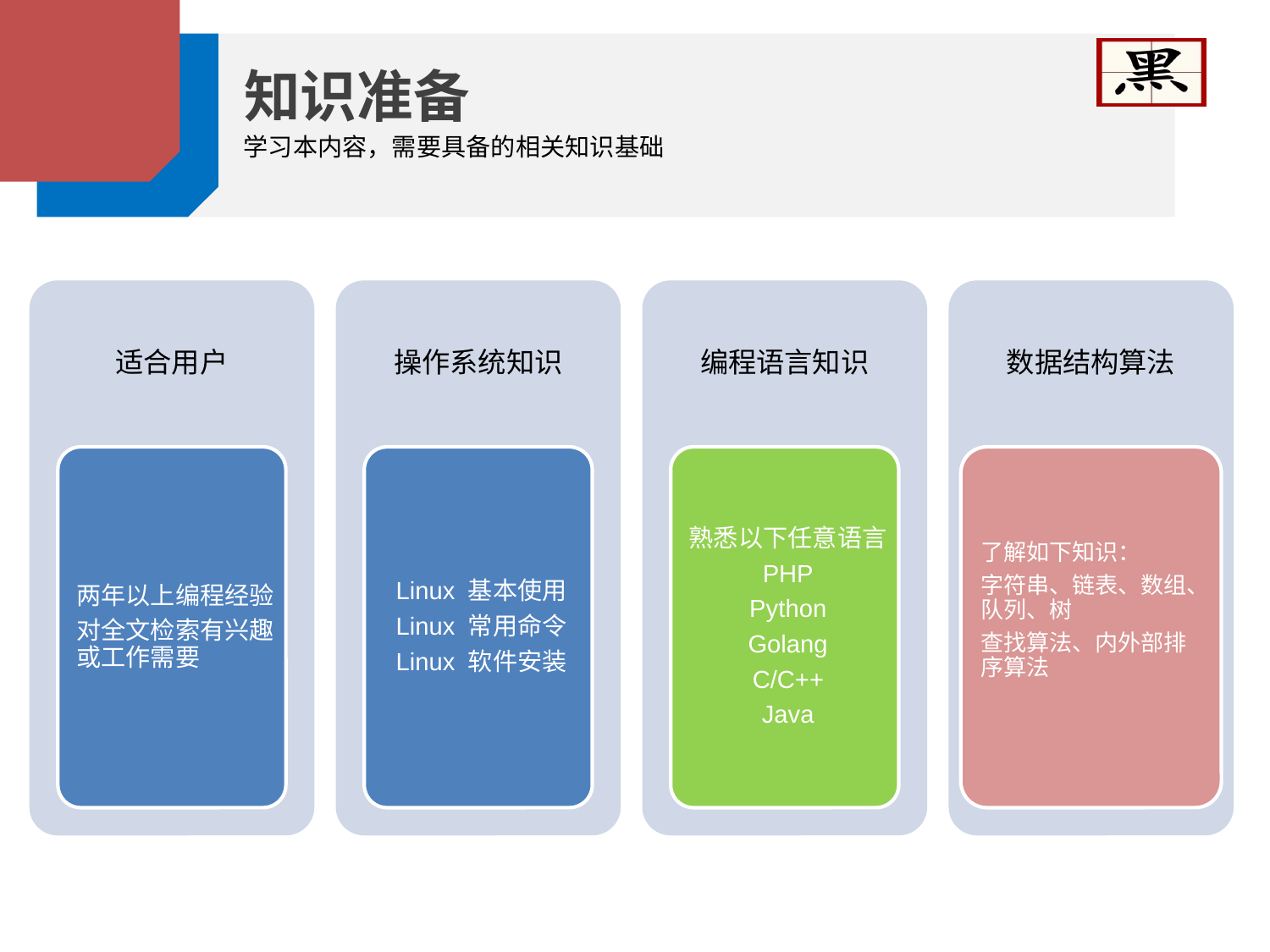

知识准备
学习本内容，需要具备的相关知识基础
适合用户
两年以上编程经验
对全文检索有兴趣或工作需要
操作系统知识
Linux 基本使用
Linux 常用命令
Linux 软件安装
编程语言知识
熟悉以下任意语言
PHP
Python
Golang
C/C++
Java
数据结构算法
了解如下知识：
字符串、链表、数组、队列、树
查找算法、内外部排序算法